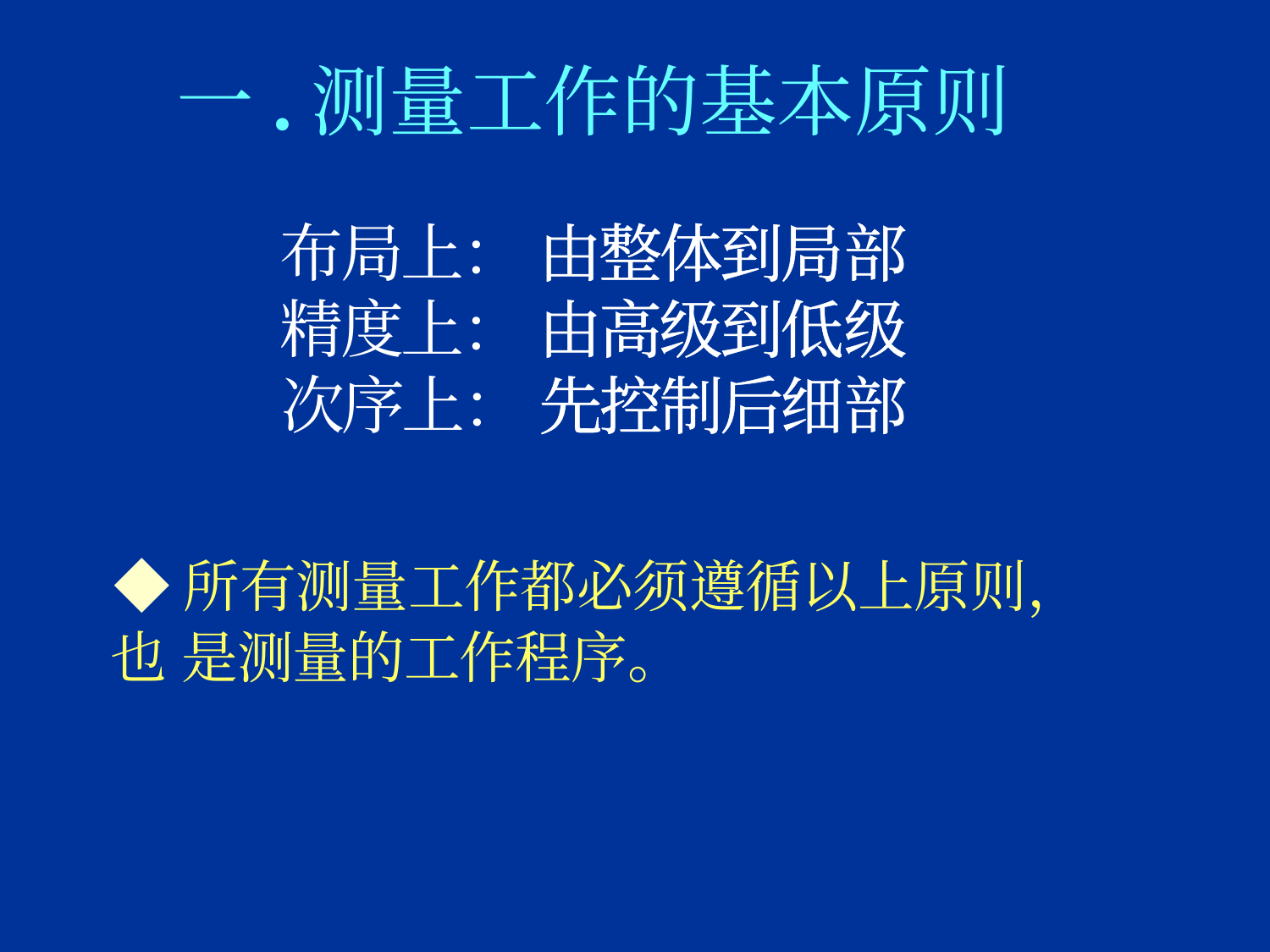

一.测量工作的基本原则

布局上： 由整体到局部
精度上： 由高级到低级
次序上： 先控制后细部

◆所有测量工作都必须遵循以上原则，也 是测量的工作程序。